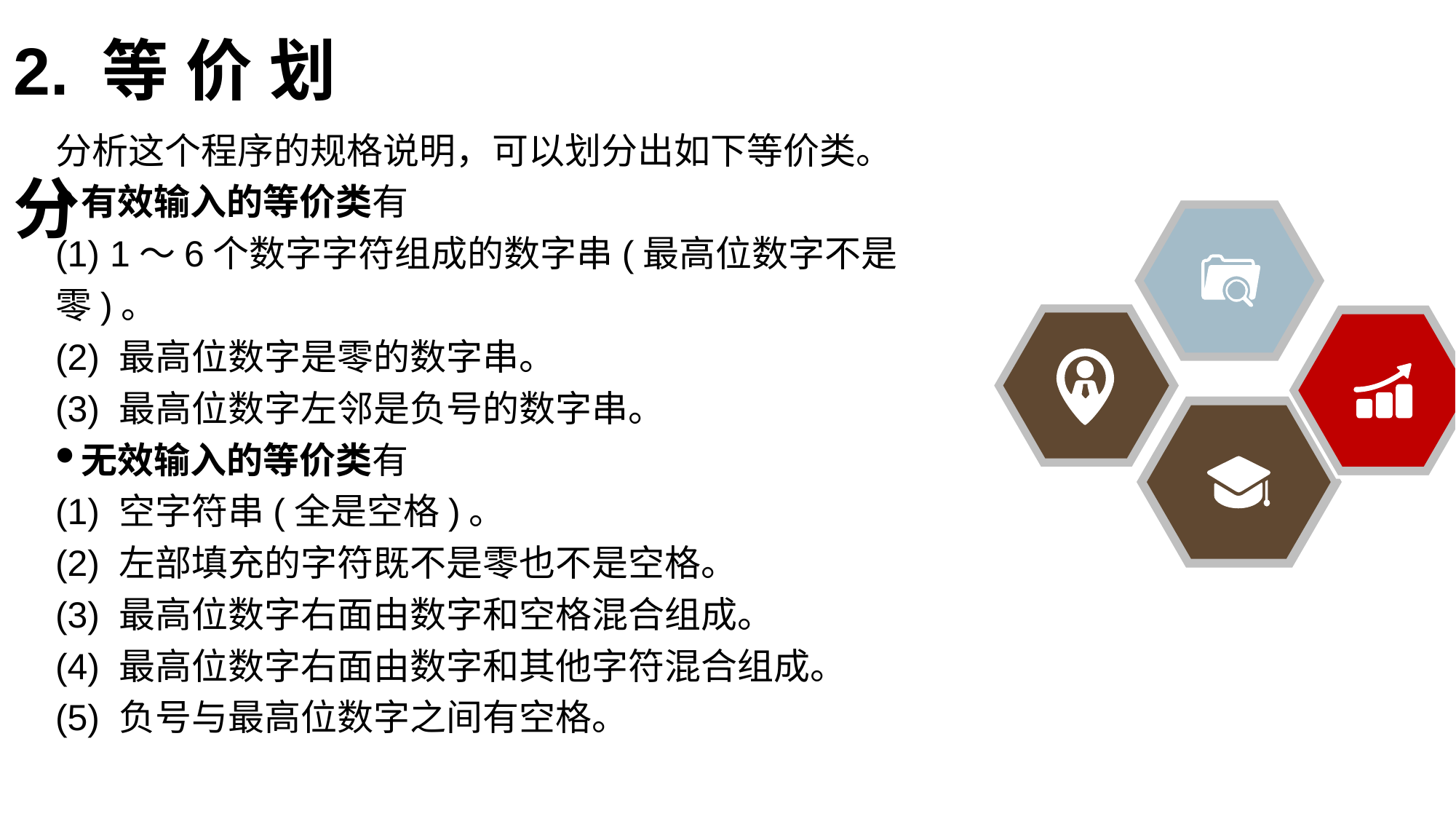

2.等价划分
分析这个程序的规格说明，可以划分出如下等价类。
有效输入的等价类有
(1) 1～6个数字字符组成的数字串(最高位数字不是零)。
(2) 最高位数字是零的数字串。
(3) 最高位数字左邻是负号的数字串。
无效输入的等价类有
(1) 空字符串(全是空格)。
(2) 左部填充的字符既不是零也不是空格。
(3) 最高位数字右面由数字和空格混合组成。
(4) 最高位数字右面由数字和其他字符混合组成。
(5) 负号与最高位数字之间有空格。